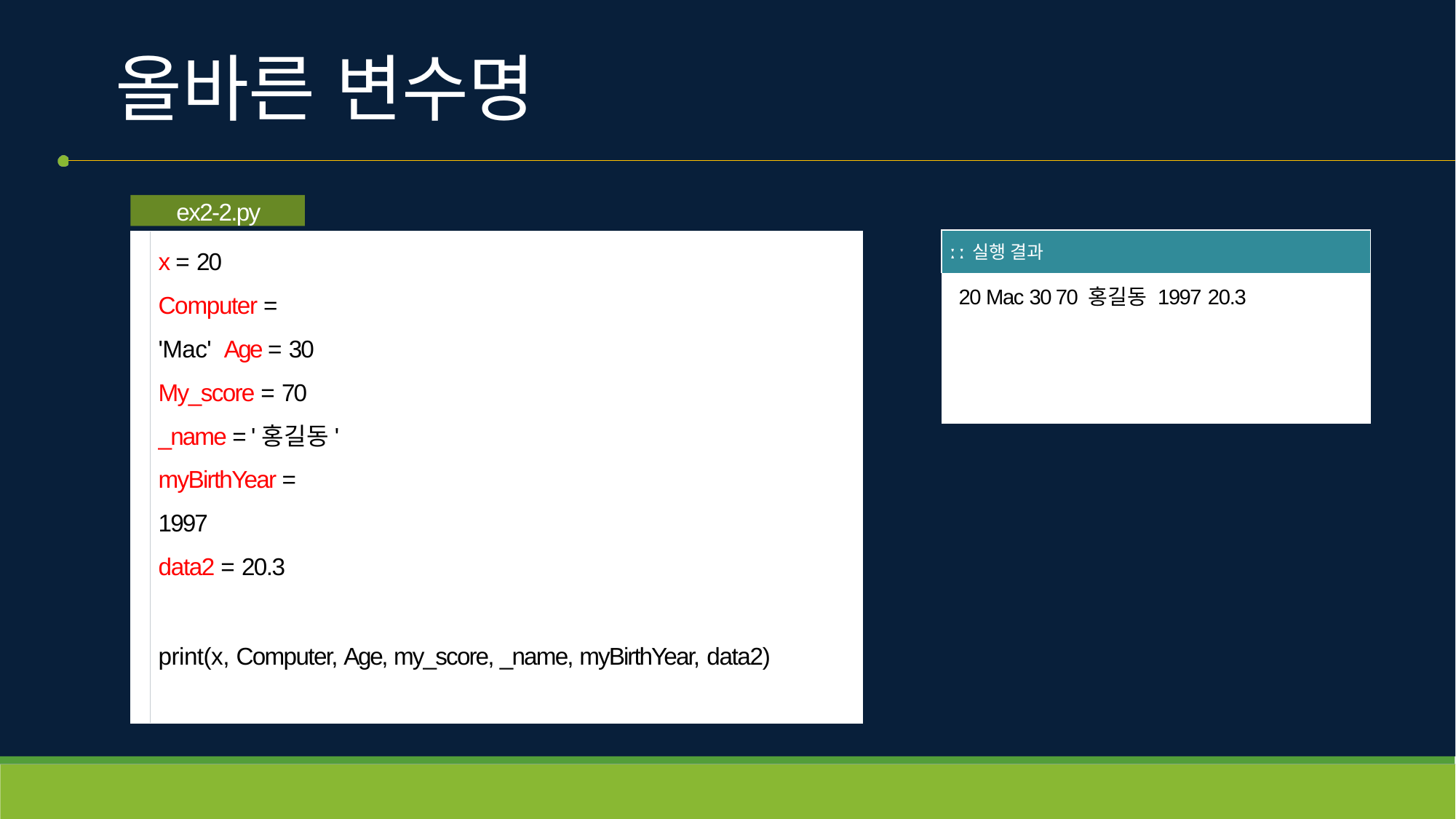

# 올바른 변수명

ex2-2.py
x = 20
Computer = 'Mac'  Age = 30
My_score = 70
_name = '홍길동'  myBirthYear = 1997
data2 = 20.3

print(x, Computer, Age, my_score, _name, myBirthYear, data2)
| ː ː 실행 결과 |
| --- |
| 20 Mac 30 70 홍길동 1997 20.3 |